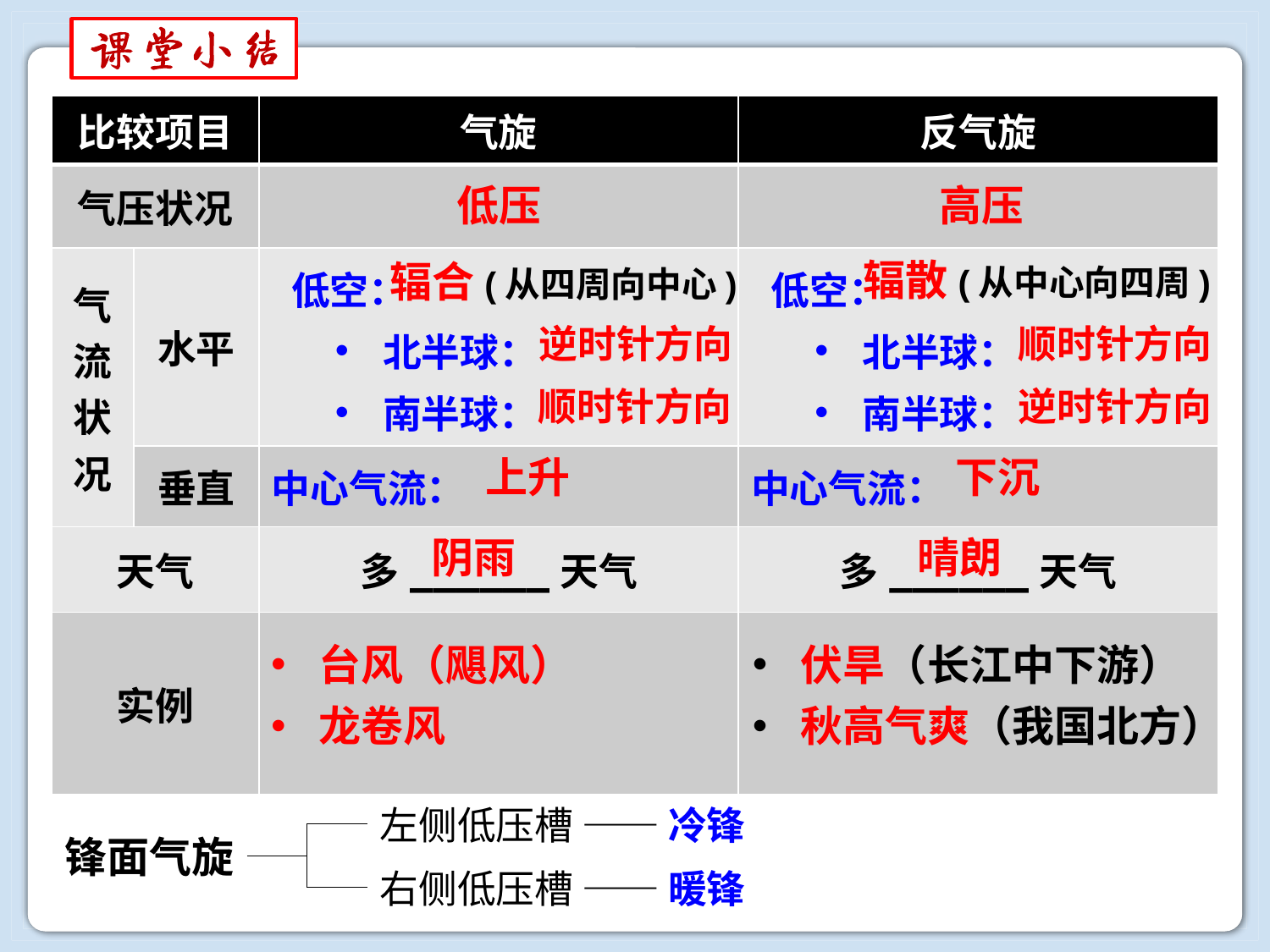

| 比较项目 |  | 气旋 | 反气旋 |
| --- | --- | --- | --- |
| 气压状况 |  |  |  |
| 气流状况 | 水平 | 低空： 北半球： 南半球： | 低空： 北半球： 南半球： |
|  | 垂直 | 中心气流： | 中心气流： |
| 天气 |  | 多\_\_\_\_\_\_天气 | 多\_\_\_\_\_\_天气 |
| 实例 |  |  |  |
低压
高压
辐散(从中心向四周)
辐合(从四周向中心)
逆时针方向
顺时针方向
顺时针方向
逆时针方向
上升
下沉
阴雨
晴朗
台风（飓风）
龙卷风
伏旱（长江中下游）
秋高气爽（我国北方）
左侧低压槽 —— 冷锋
锋面气旋
右侧低压槽 —— 暖锋